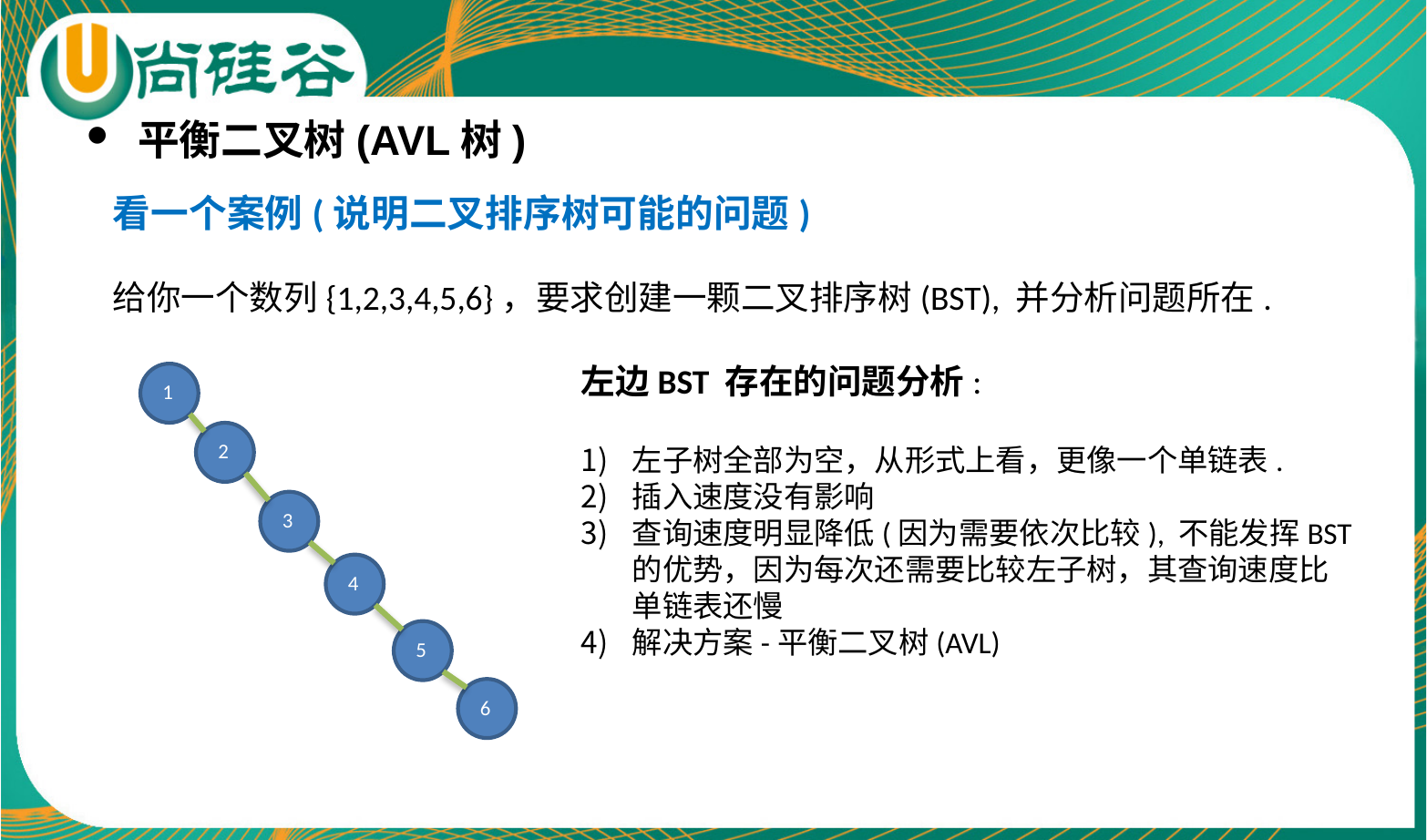

平衡二叉树(AVL树)
看一个案例(说明二叉排序树可能的问题)

给你一个数列{1,2,3,4,5,6}，要求创建一颗二叉排序树(BST), 并分析问题所在.

左边BST 存在的问题分析:

左子树全部为空，从形式上看，更像一个单链表.
插入速度没有影响
查询速度明显降低(因为需要依次比较), 不能发挥BST
的优势，因为每次还需要比较左子树，其查询速度比
单链表还慢
解决方案-平衡二叉树(AVL)
1
2
3
4
5
6